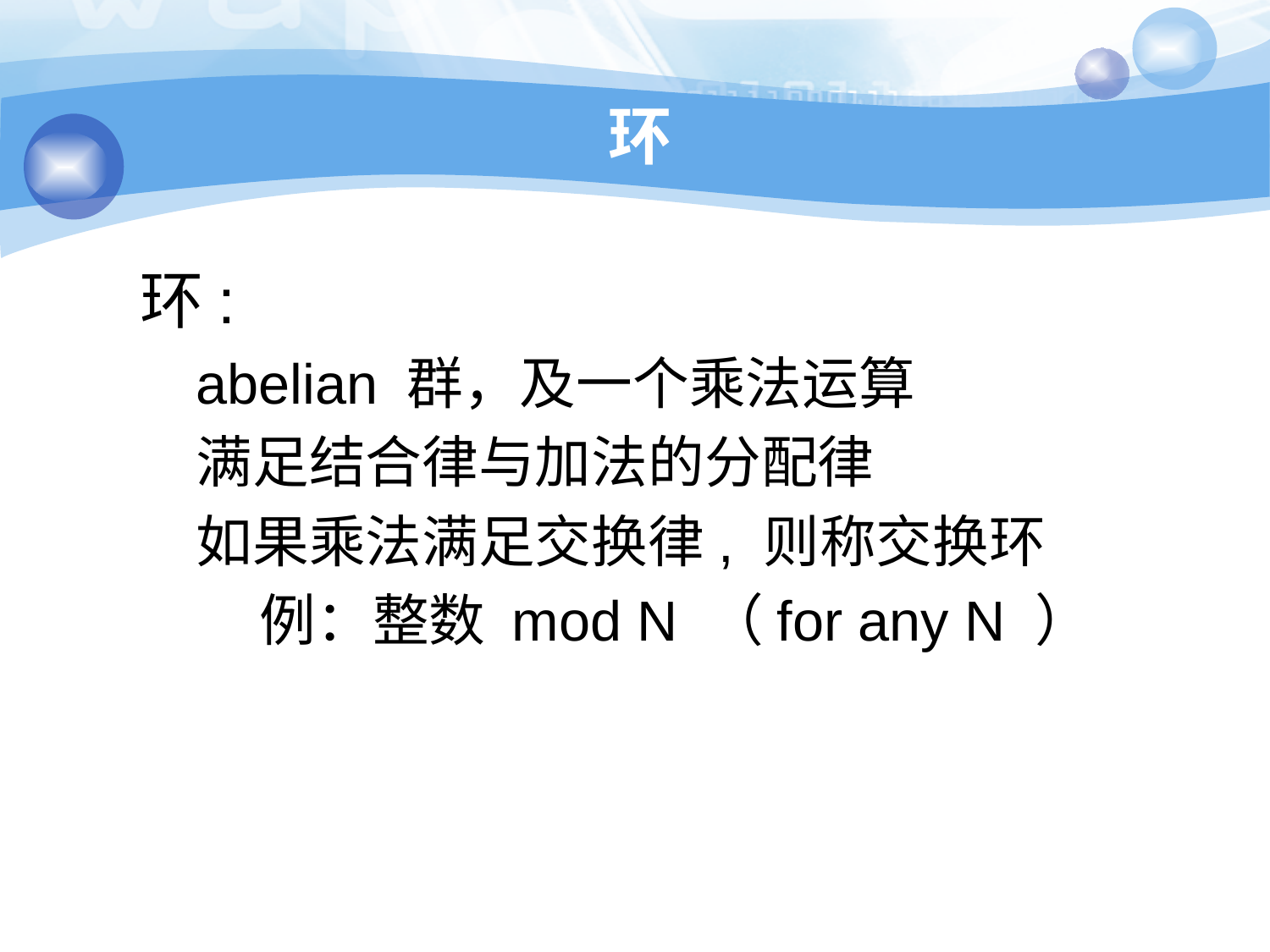

# 环
环:
abelian 群，及一个乘法运算
满足结合律与加法的分配律
如果乘法满足交换律, 则称交换环
例：整数 mod N （for any N ）